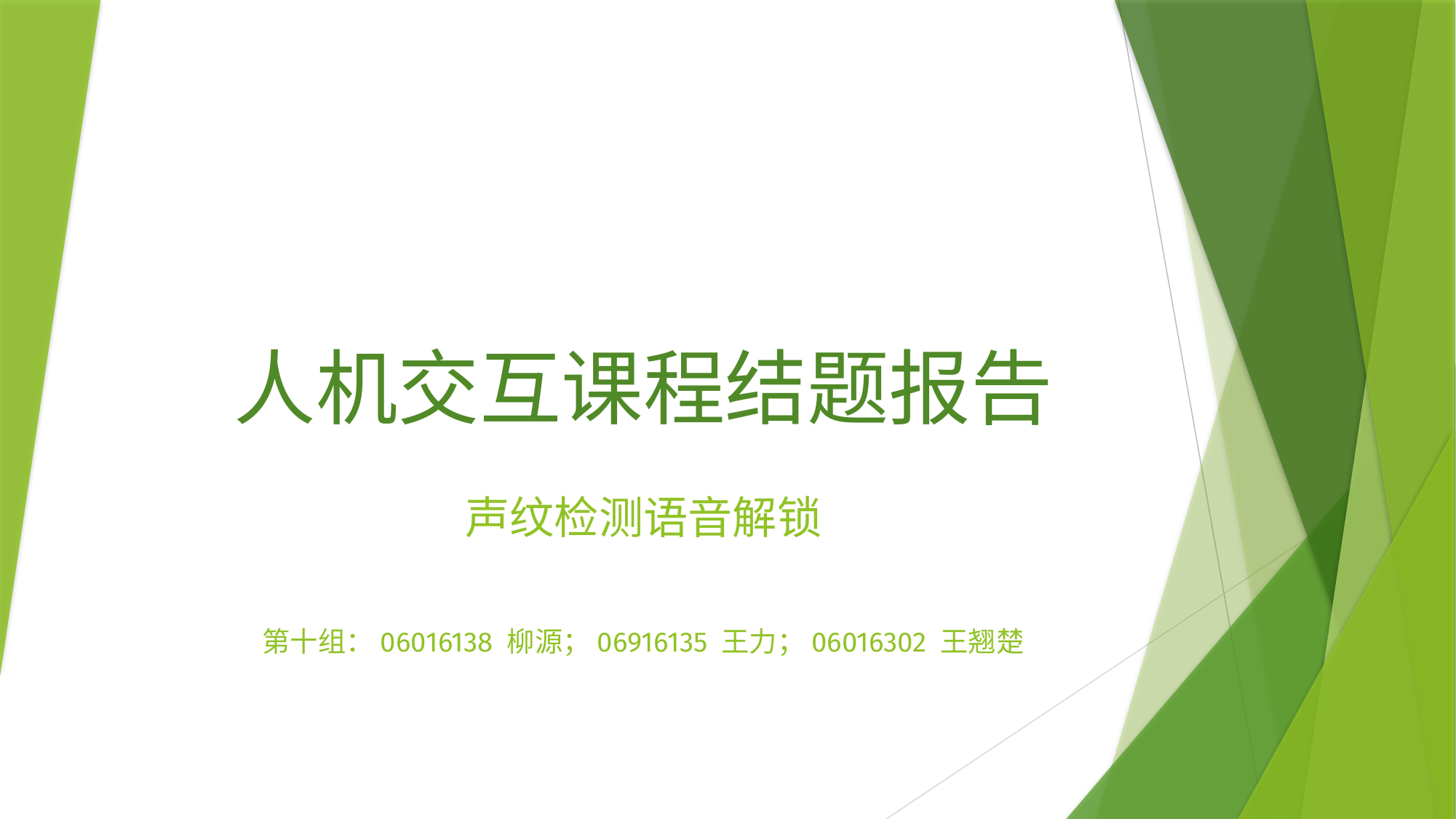

# 人机交互课程结题报告
声纹检测语音解锁

第十组：06016138 柳源；06916135 王力；06016302 王翘楚